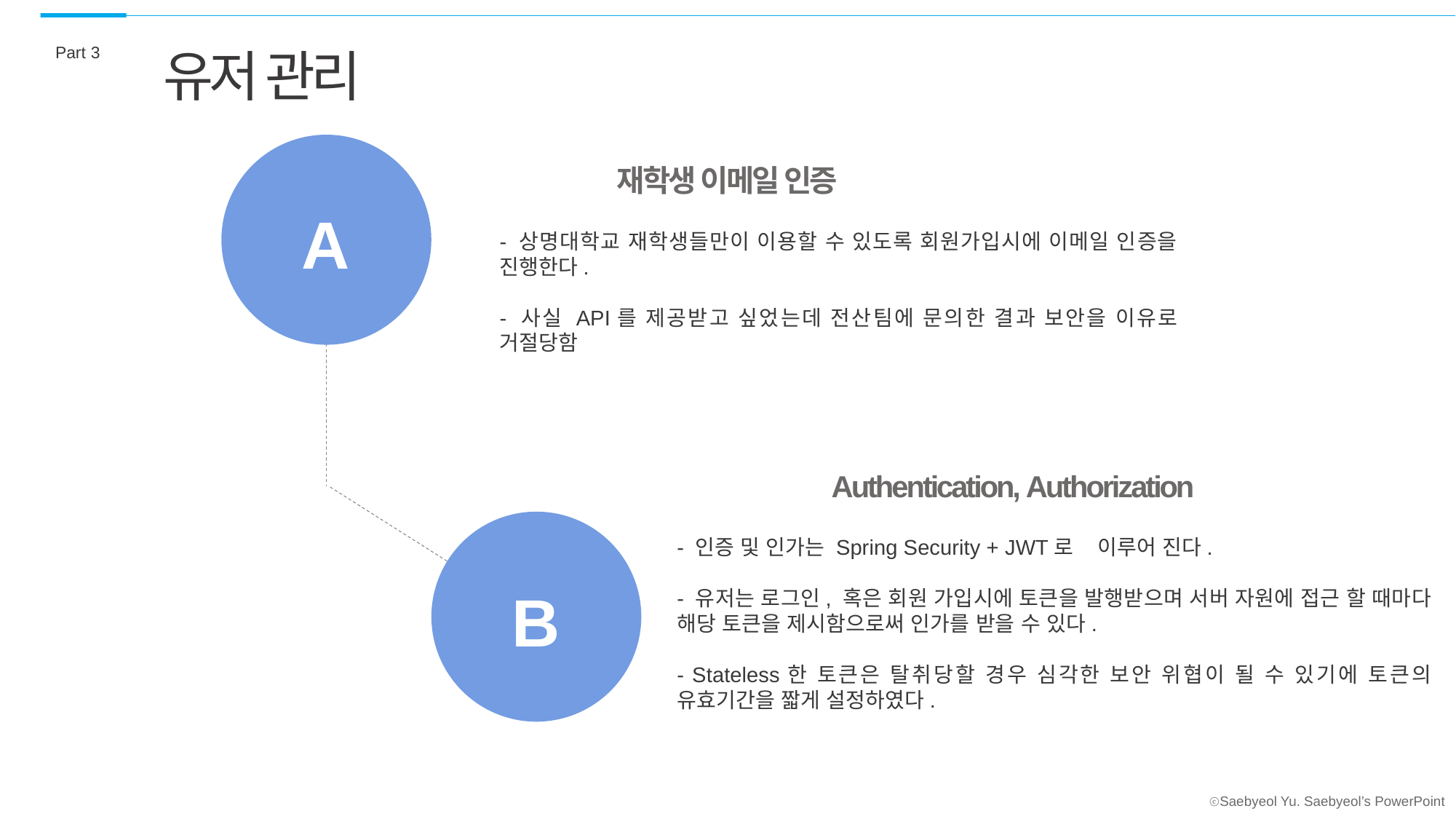

Part 3
유저 관리

재학생 이메일 인증
- 상명대학교 재학생들만이 이용할 수 있도록 회원가입시에 이메일 인증을 진행한다.

- 사실 API를 제공받고 싶었는데 전산팀에 문의한 결과 보안을 이유로 거절당함
A
Authentication, Authorization
- 인증 및 인가는 Spring Security + JWT로    이루어 진다.

- 유저는 로그인, 혹은 회원 가입시에 토큰을 발행받으며 서버 자원에 접근 할 때마다 해당 토큰을 제시함으로써 인가를 받을 수 있다.

- Stateless한 토큰은 탈취당할 경우 심각한 보안 위협이 될 수 있기에 토큰의 유효기간을 짧게 설정하였다.

B